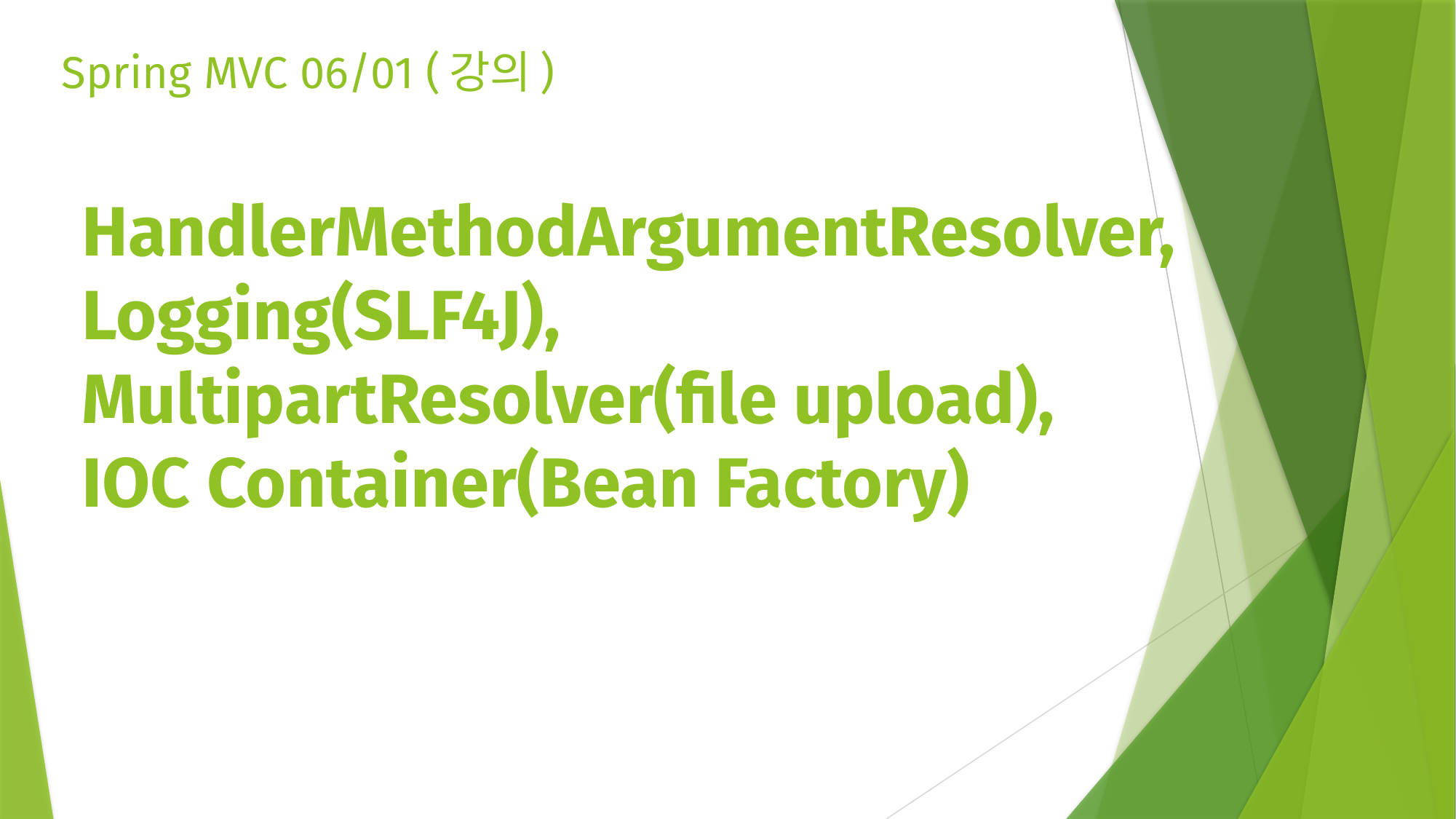

# Spring MVC 06/01 (강의)
HandlerMethodArgumentResolver,
Logging(SLF4J),
MultipartResolver(file upload),
IOC Container(Bean Factory)